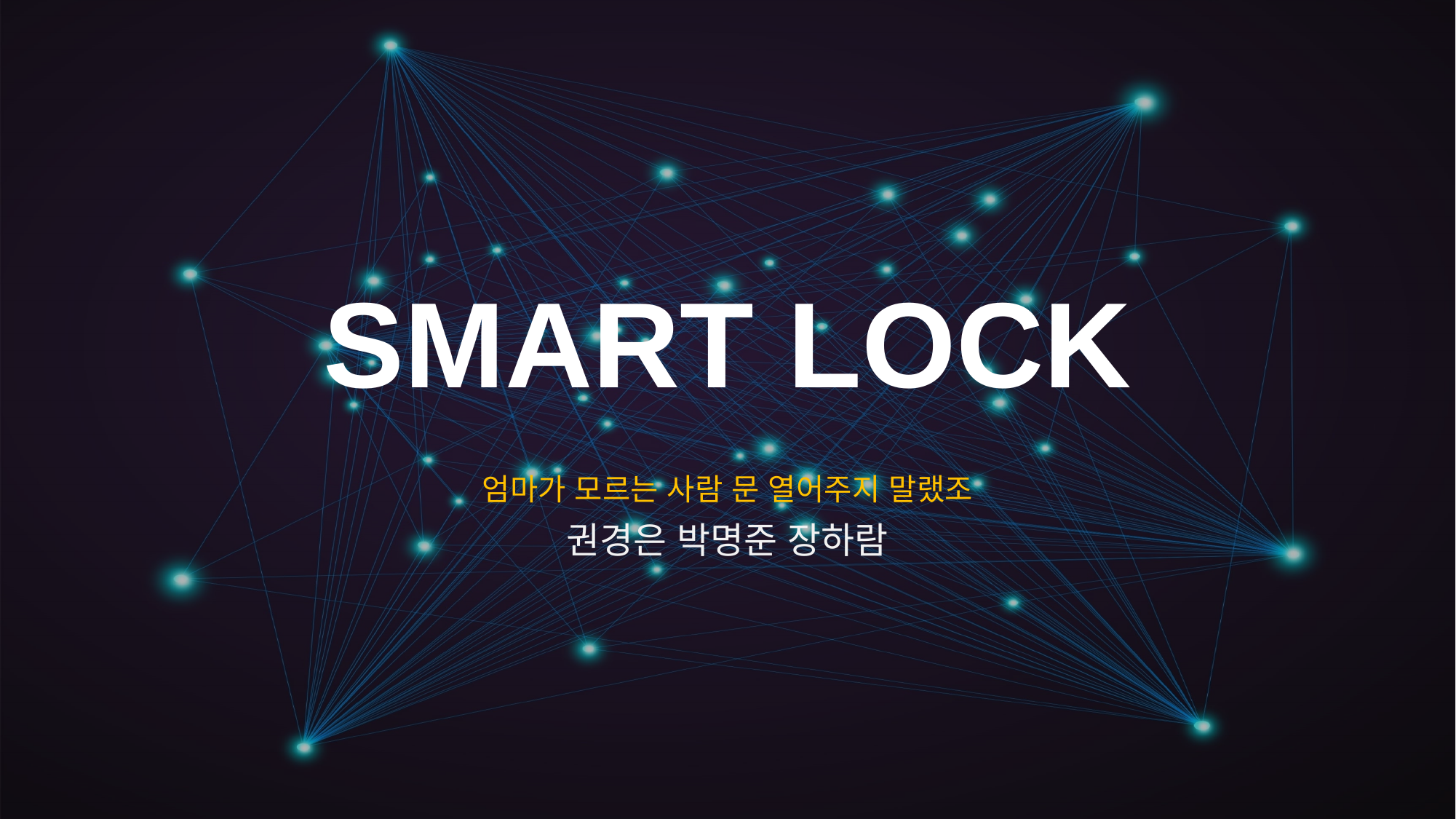

# SMART LOCK
엄마가 모르는 사람 문 열어주지 말랬조
권경은 박명준 장하람